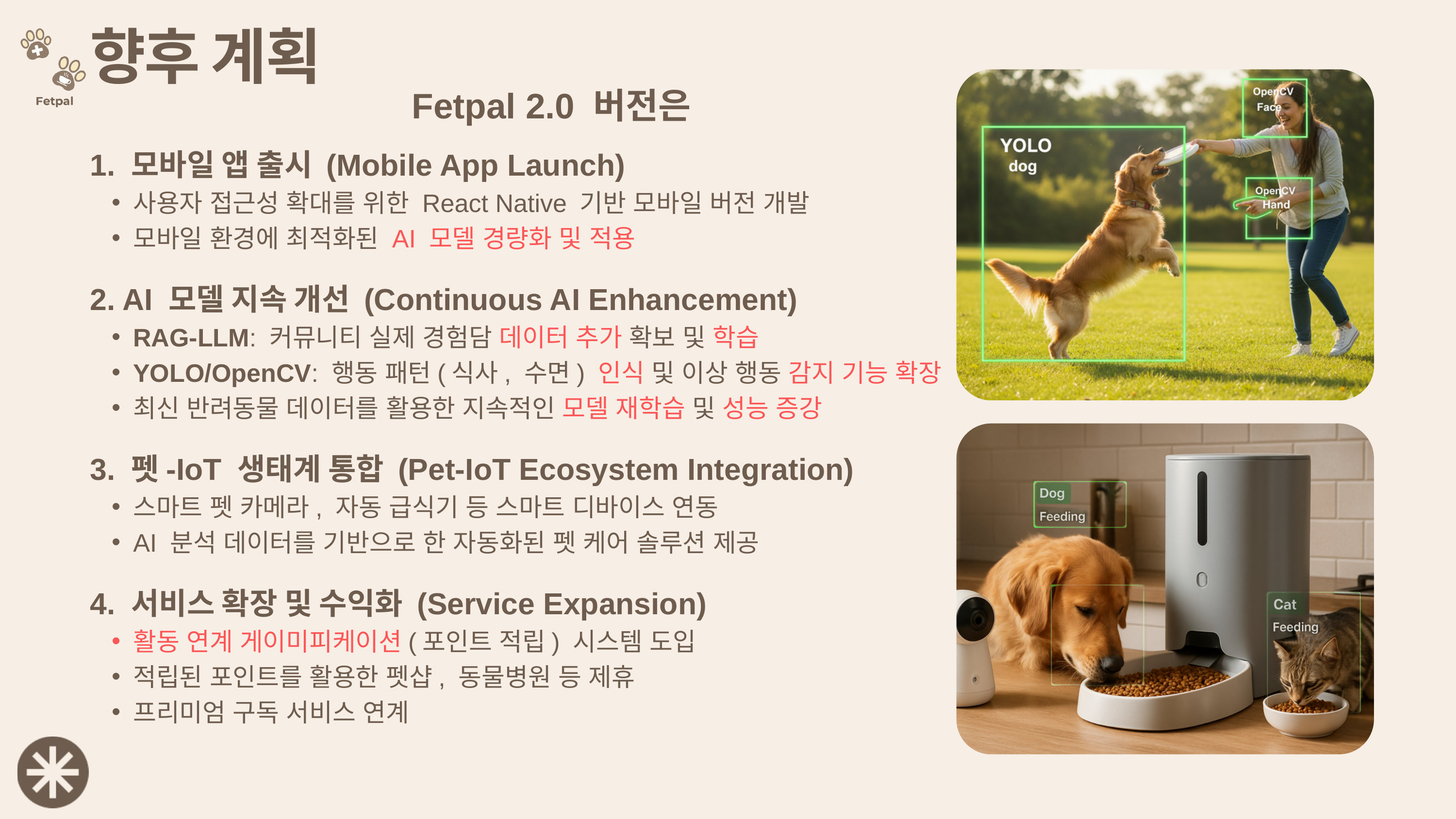

향후 계획

Fetpal 2.0 버전은
1. 모바일 앱 출시 (Mobile App Launch)
사용자 접근성 확대를 위한 React Native 기반 모바일 버전 개발
모바일 환경에 최적화된 AI 모델 경량화 및 적용

2. AI 모델 지속 개선 (Continuous AI Enhancement)
RAG-LLM: 커뮤니티 실제 경험담 데이터 추가 확보 및 학습
YOLO/OpenCV: 행동 패턴(식사, 수면) 인식 및 이상 행동 감지 기능 확장
최신 반려동물 데이터를 활용한 지속적인 모델 재학습 및 성능 증강

3. 펫-IoT 생태계 통합 (Pet-IoT Ecosystem Integration)
스마트 펫 카메라, 자동 급식기 등 스마트 디바이스 연동
AI 분석 데이터를 기반으로 한 자동화된 펫 케어 솔루션 제공

4. 서비스 확장 및 수익화 (Service Expansion)
활동 연계 게이미피케이션(포인트 적립) 시스템 도입
적립된 포인트를 활용한 펫샵, 동물병원 등 제휴
프리미엄 구독 서비스 연계